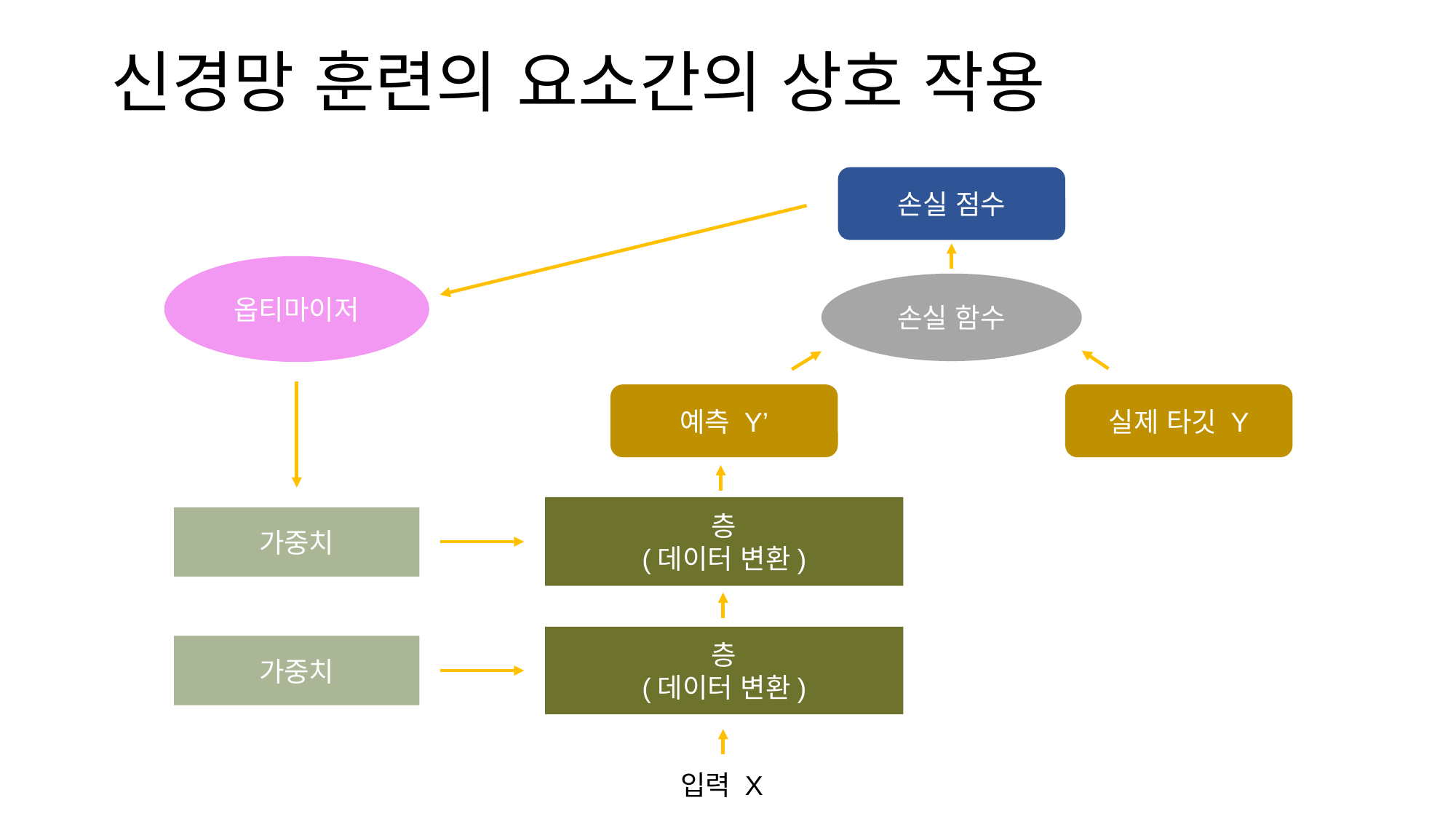

신경망 훈련의 요소간의 상호 작용
손실 점수
옵티마이저
손실 함수
예측 Y’
실제 타깃 Y
층
(데이터 변환)
가중치
층
(데이터 변환)
가중치
입력 X